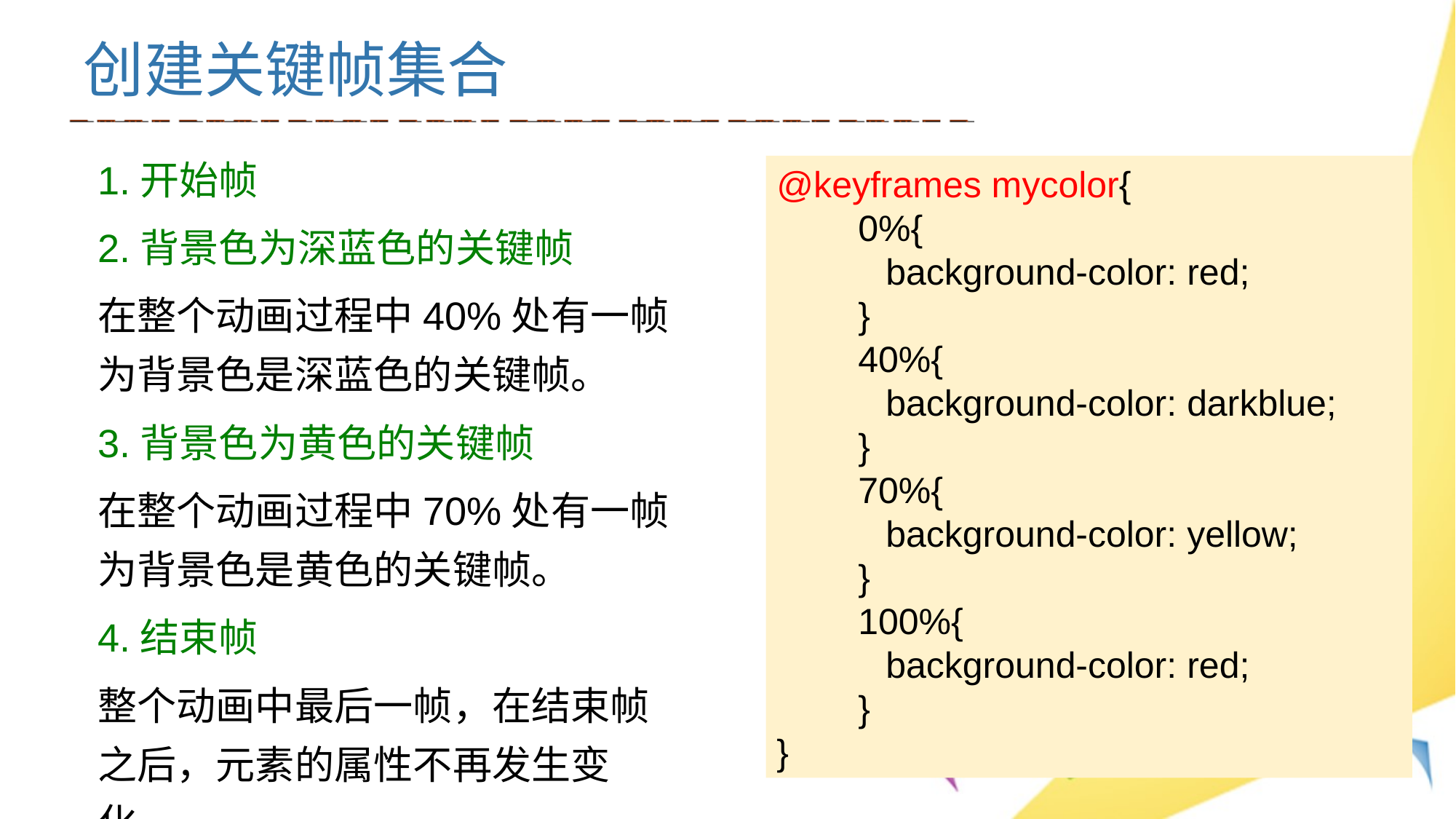

# 创建关键帧集合
1.开始帧
2.背景色为深蓝色的关键帧
在整个动画过程中40%处有一帧为背景色是深蓝色的关键帧。
3.背景色为黄色的关键帧
在整个动画过程中70%处有一帧为背景色是黄色的关键帧。
4.结束帧
整个动画中最后一帧，在结束帧之后，元素的属性不再发生变化。
@keyframes mycolor{
        0%{
	background-color: red;
        }
        40%{
	background-color: darkblue;
        }
        70%{
	background-color: yellow;
        }
        100%{
	background-color: red;
        }
}